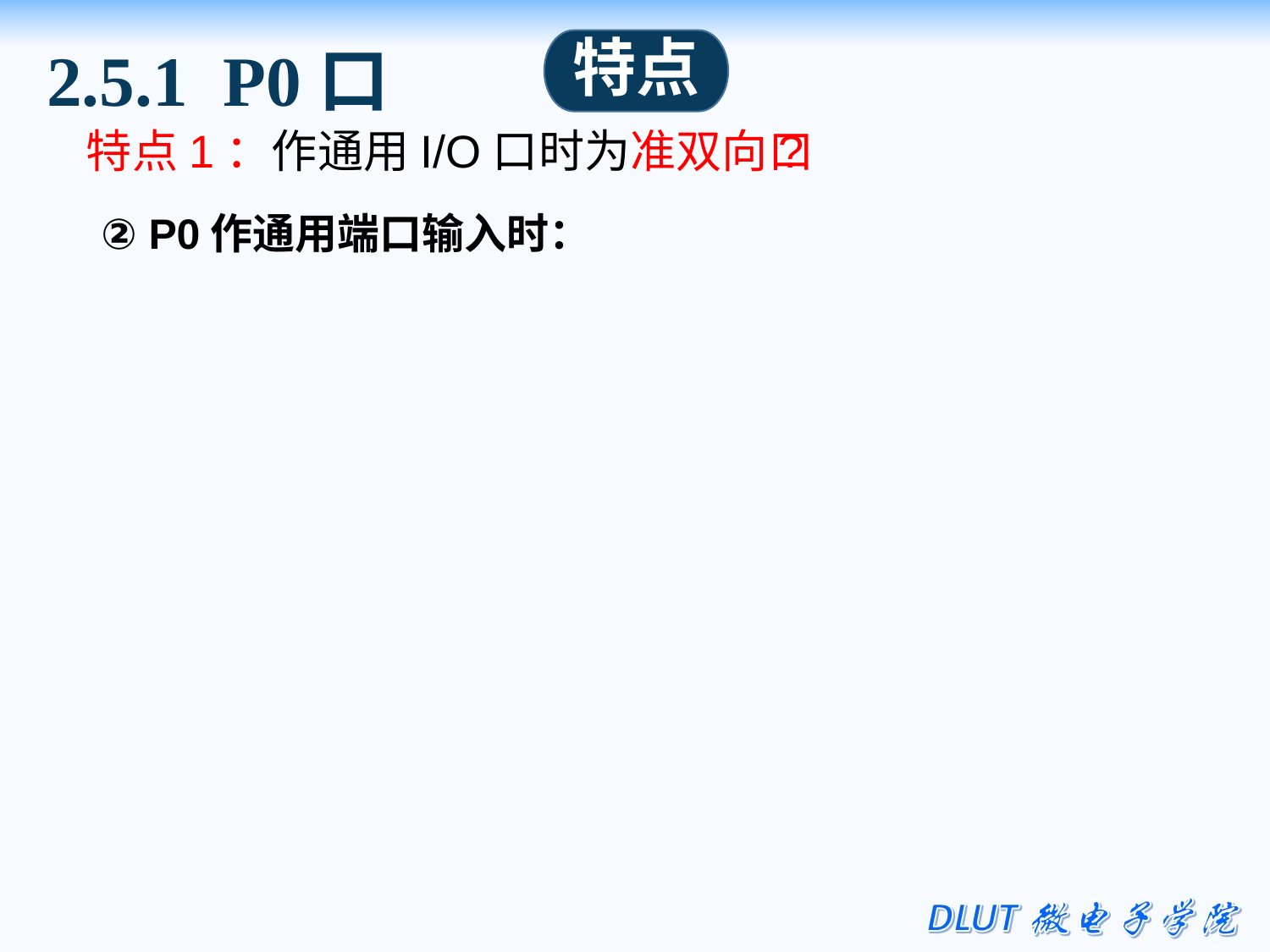

2.5.1  P0口
特点

特点1：作通用I/O口时为准双向口
?
② P0作通用端口输入时：